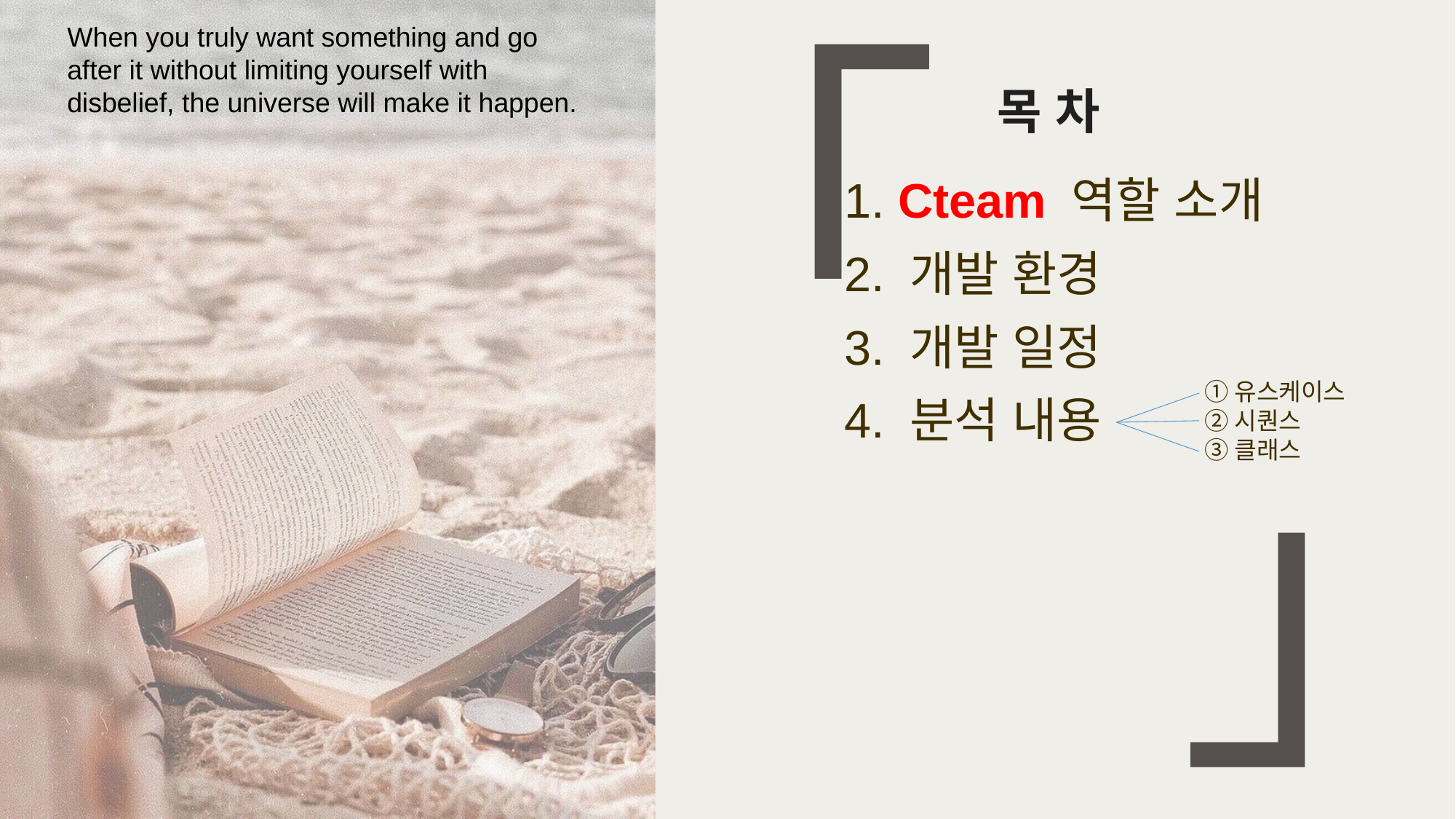

When you truly want something and go after it without limiting yourself with disbelief, the universe will make it happen.
「
」
목 차
1. Cteam 역할 소개
2. 개발 환경
3. 개발 일정
4. 분석 내용
①유스케이스
②시퀀스
③클래스